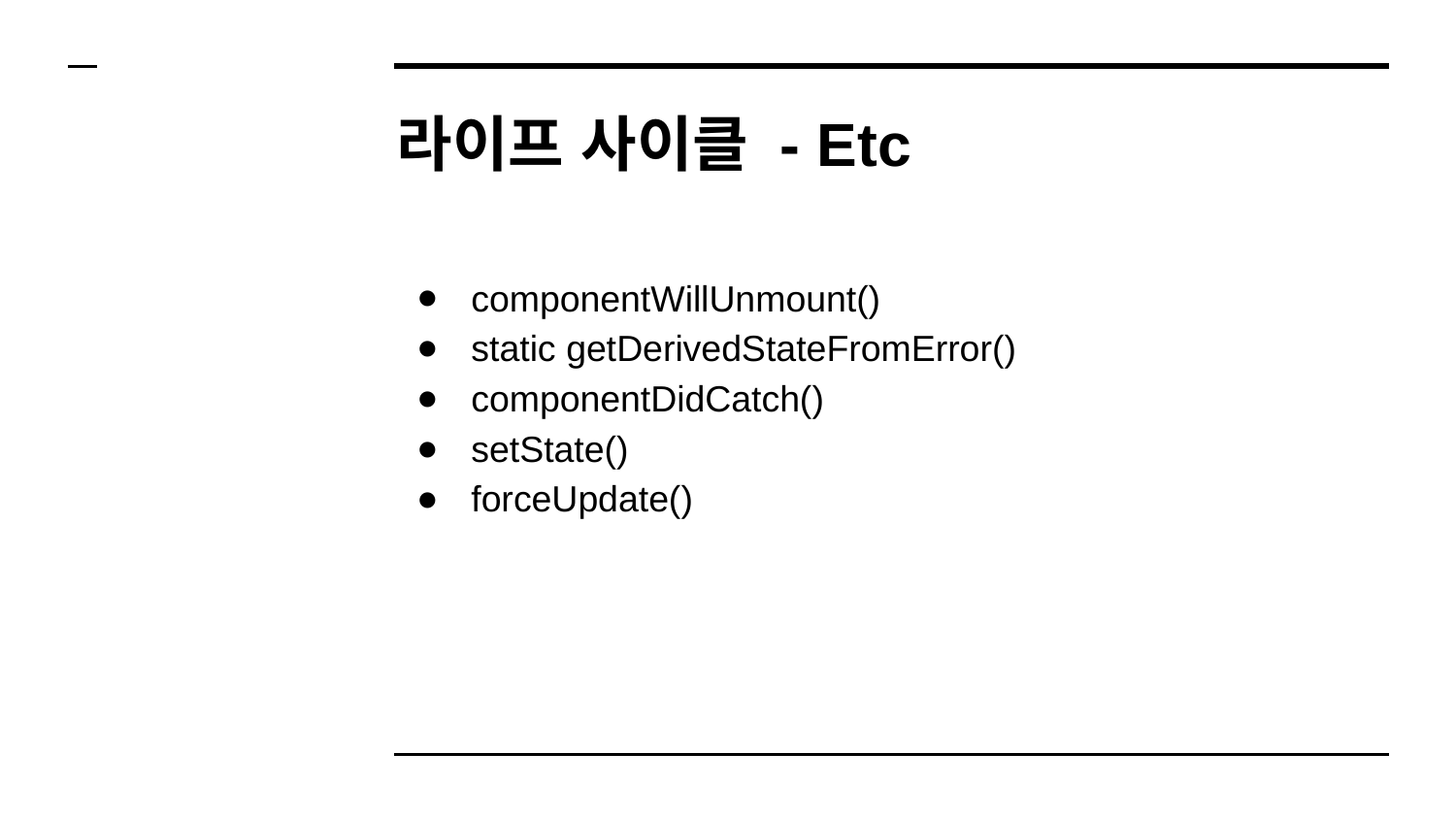

# 라이프 사이클 - Etc
componentWillUnmount()
static getDerivedStateFromError()
componentDidCatch()
setState()
forceUpdate()